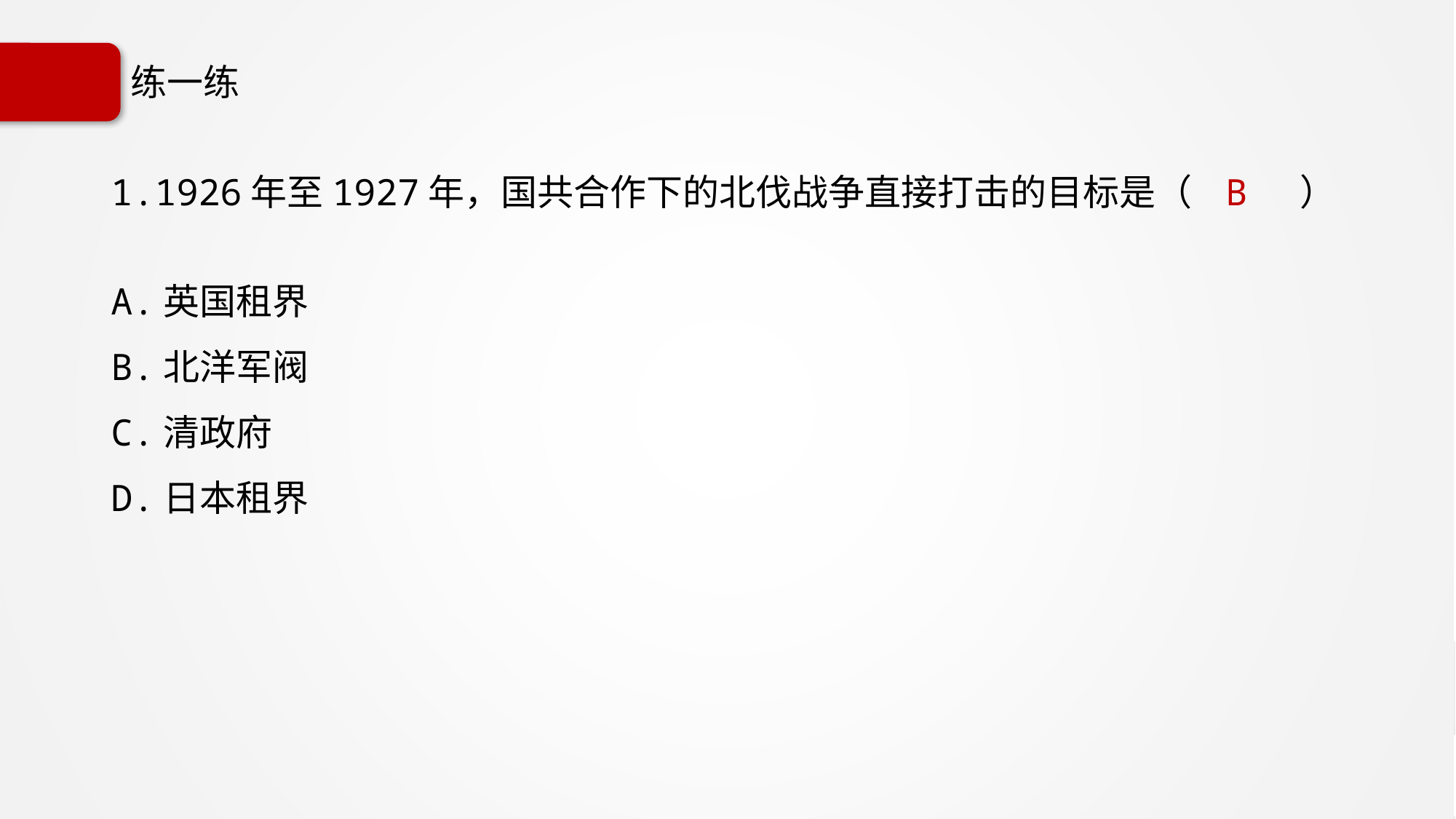

# 练一练
1.1926年至1927年，国共合作下的北伐战争直接打击的目标是（   B  ）
A.英国租界
B.北洋军阀
C.清政府
D.日本租界